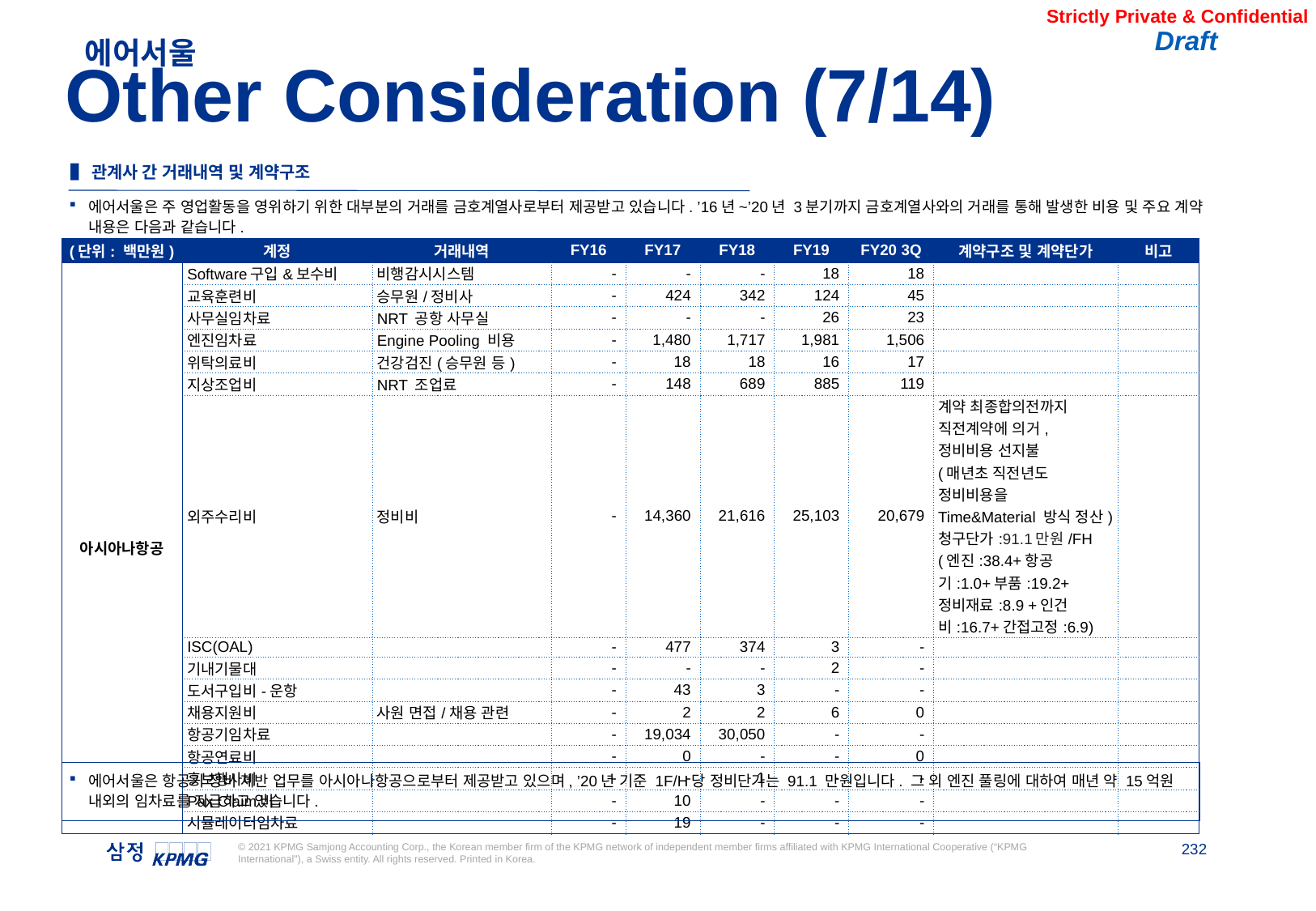

에어서울
Other Consideration (7/14)
▌관계사 간 거래내역 및 계약구조

에어서울은 주 영업활동을 영위하기 위한 대부분의 거래를 금호계열사로부터 제공받고 있습니다. ’16년~’20년 3분기까지 금호계열사와의 거래를 통해 발생한 비용 및 주요 계약 내용은 다음과 같습니다.
| (단위: 백만원) | 계정 | 거래내역 | FY16 | FY17 | FY18 | FY19 | FY20 3Q | 계약구조 및 계약단가 | 비고 |
| --- | --- | --- | --- | --- | --- | --- | --- | --- | --- |
| 아시아나항공 | Software구입&보수비 | 비행감시시스템 | - | - | - | 18 | 18 |  |  |
|  | 교육훈련비 | 승무원/정비사 | - | 424 | 342 | 124 | 45 |  |  |
|  | 사무실임차료 | NRT 공항 사무실 | - | - | - | 26 | 23 |  |  |
|  | 엔진임차료 | Engine Pooling 비용 | - | 1,480 | 1,717 | 1,981 | 1,506 |  |  |
|  | 위탁의료비 | 건강검진(승무원 등) | - | 18 | 18 | 16 | 17 |  |  |
|  | 지상조업비 | NRT 조업료 | - | 148 | 689 | 885 | 119 |  |  |
|  | 외주수리비 | 정비비 | - | 14,360 | 21,616 | 25,103 | 20,679 | 계약 최종합의전까지 직전계약에 의거, 정비비용 선지불 (매년초 직전년도 정비비용을 Time&Material 방식 정산) 청구단가:91.1만원/FH (엔진:38.4+항공기:1.0+부품:19.2+정비재료:8.9 +인건비:16.7+간접고정:6.9) |  |
|  | ISC(OAL) |  | - | 477 | 374 | 3 | - |  |  |
|  | 기내기물대 |  | - | - | - | 2 | - |  |  |
|  | 도서구입비-운항 |  | - | 43 | 3 | - | - |  |  |
|  | 채용지원비 | 사원 면접/채용 관련 | - | 2 | 2 | 6 | 0 |  |  |
|  | 항공기임차료 |  | - | 19,034 | 30,050 | - | - |  |  |
|  | 항공연료비 |  | - | 0 | - | - | 0 |  |  |
|  | 홍보행사비 |  | - | - | 1 | - | - |  |  |
|  | Pax Claim비 |  | - | 10 | - | - | - |  |  |
|  | 시뮬레이터임차료 |  | - | 19 | - | - | - |  |  |
에어서울은 항공기 정비 제반 업무를 아시아나항공으로부터 제공받고 있으며, ’20년 기준 1F/H당 정비단가는 91.1 만원입니다. 그 외 엔진 풀링에 대하여 매년 약 15억원 내외의 임차료를 지급하고 있습니다.